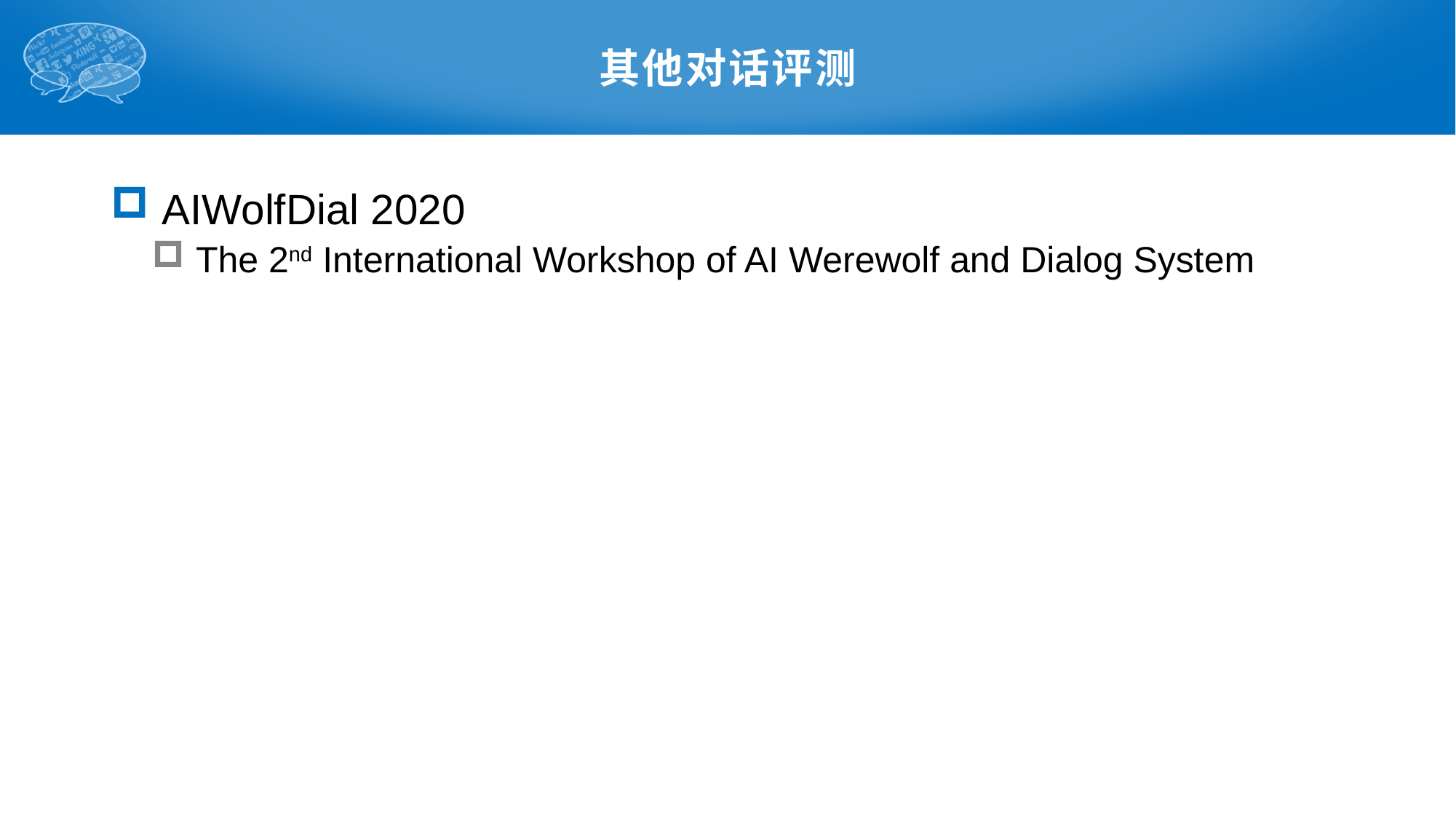

# 其他对话评测
 AIWolfDial 2020
 The 2nd International Workshop of AI Werewolf and Dialog System